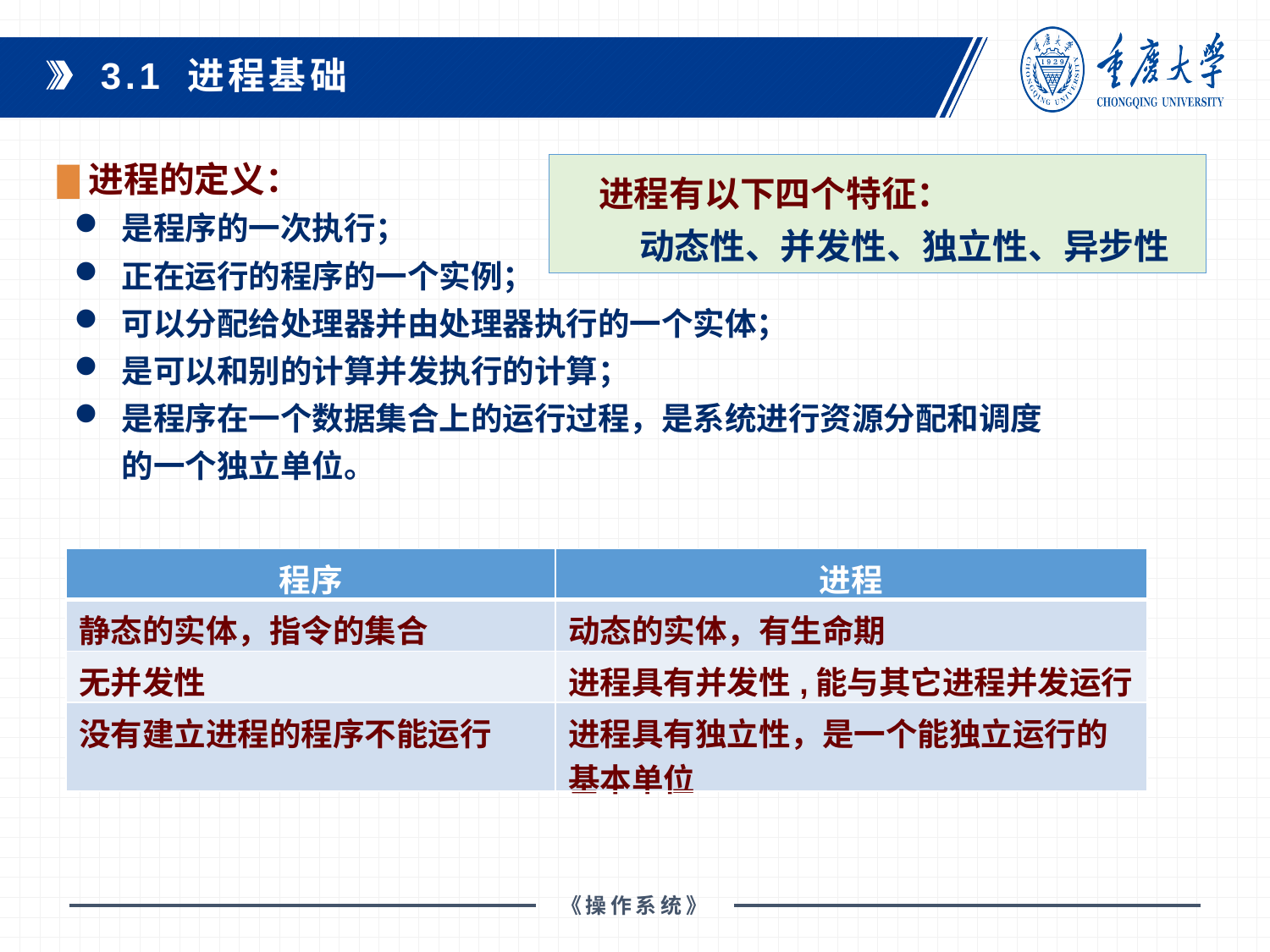

3.1 进程基础
进程的定义：
进程有以下四个特征：
    动态性、并发性、独立性、异步性

是程序的一次执行；
正在运行的程序的一个实例；
可以分配给处理器并由处理器执行的一个实体；
是可以和别的计算并发执行的计算；
是程序在一个数据集合上的运行过程，是系统进行资源分配和调度的一个独立单位。
| 程序 | 进程 |
| --- | --- |
| 静态的实体，指令的集合 | 动态的实体，有生命期 |
| 无并发性 | 进程具有并发性,能与其它进程并发运行 |
| 没有建立进程的程序不能运行 | 进程具有独立性，是一个能独立运行的基本单位 |